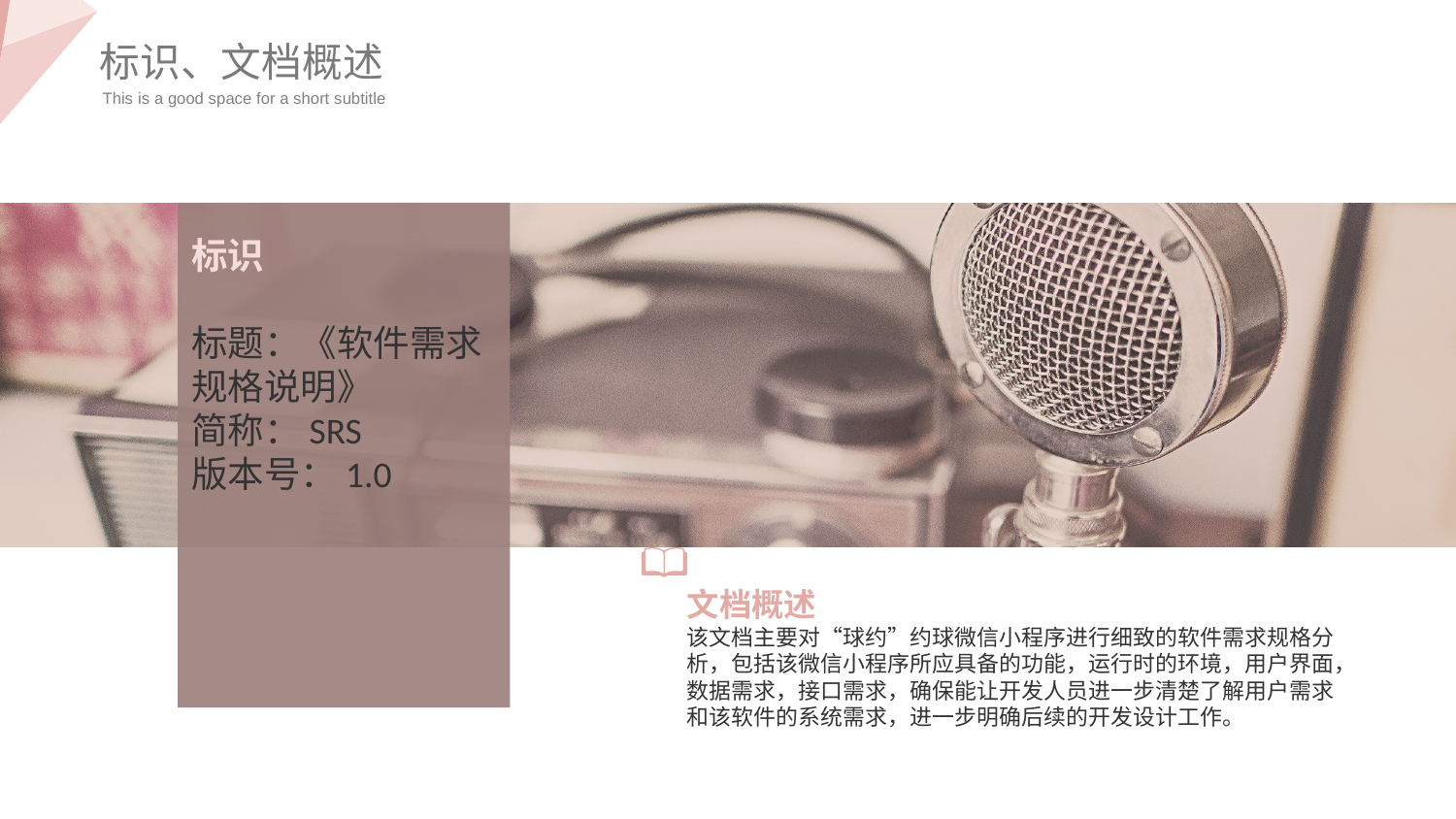

标识、文档概述
This is a good space for a short subtitle

标识

标题：《软件需求规格说明》
简称：SRS
版本号：1.0

文档概述
该文档主要对“球约”约球微信小程序进行细致的软件需求规格分析，包括该微信小程序所应具备的功能，运行时的环境，用户界面，数据需求，接口需求，确保能让开发人员进一步清楚了解用户需求和该软件的系统需求，进一步明确后续的开发设计工作。